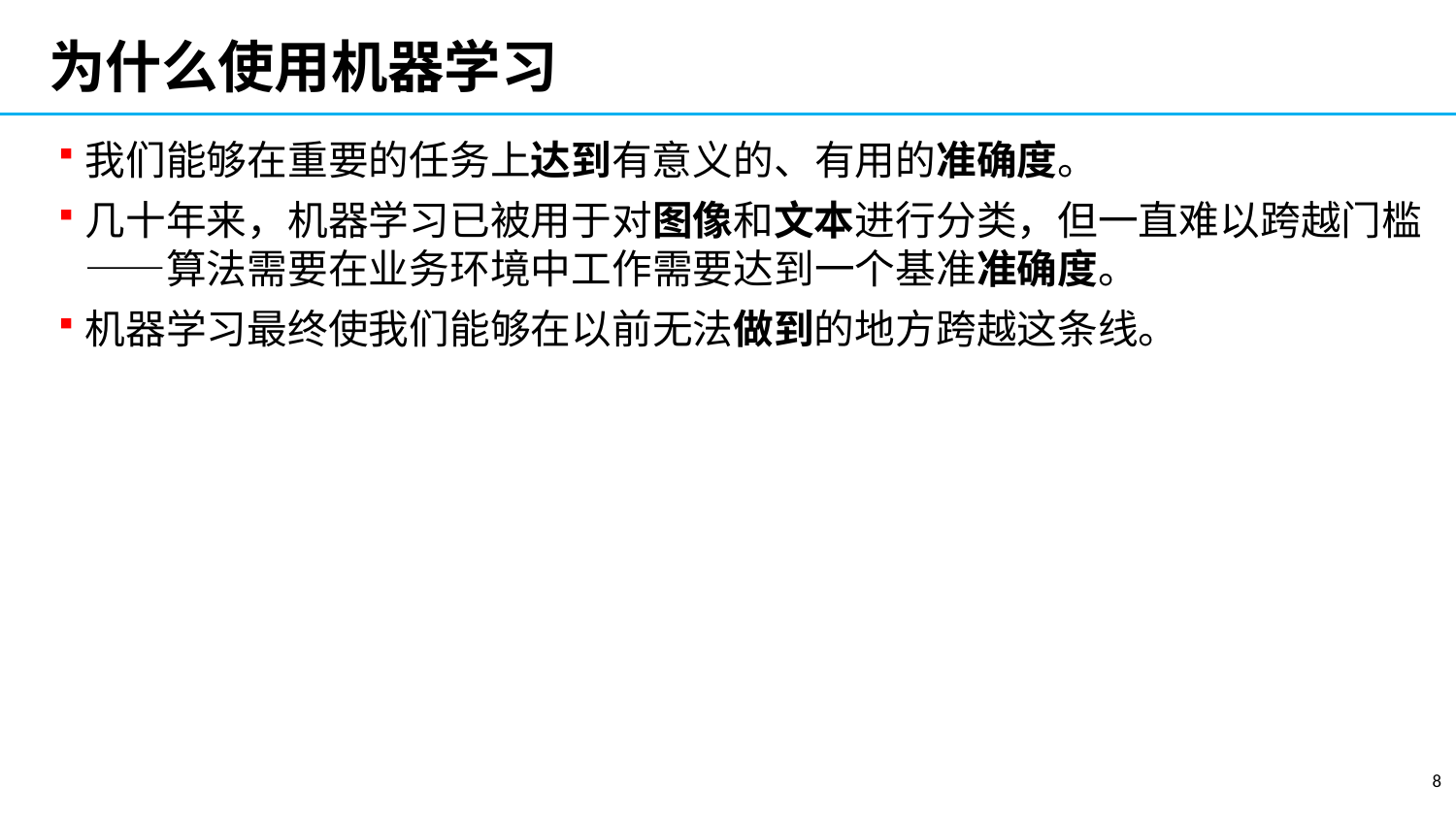

# 为什么使用机器学习

我们能够在重要的任务上达到有意义的、有用的准确度。
几十年来，机器学习已被用于对图像和文本进行分类，但一直难以跨越门槛——算法需要在业务环境中工作需要达到一个基准准确度。
机器学习最终使我们能够在以前无法做到的地方跨越这条线。
8